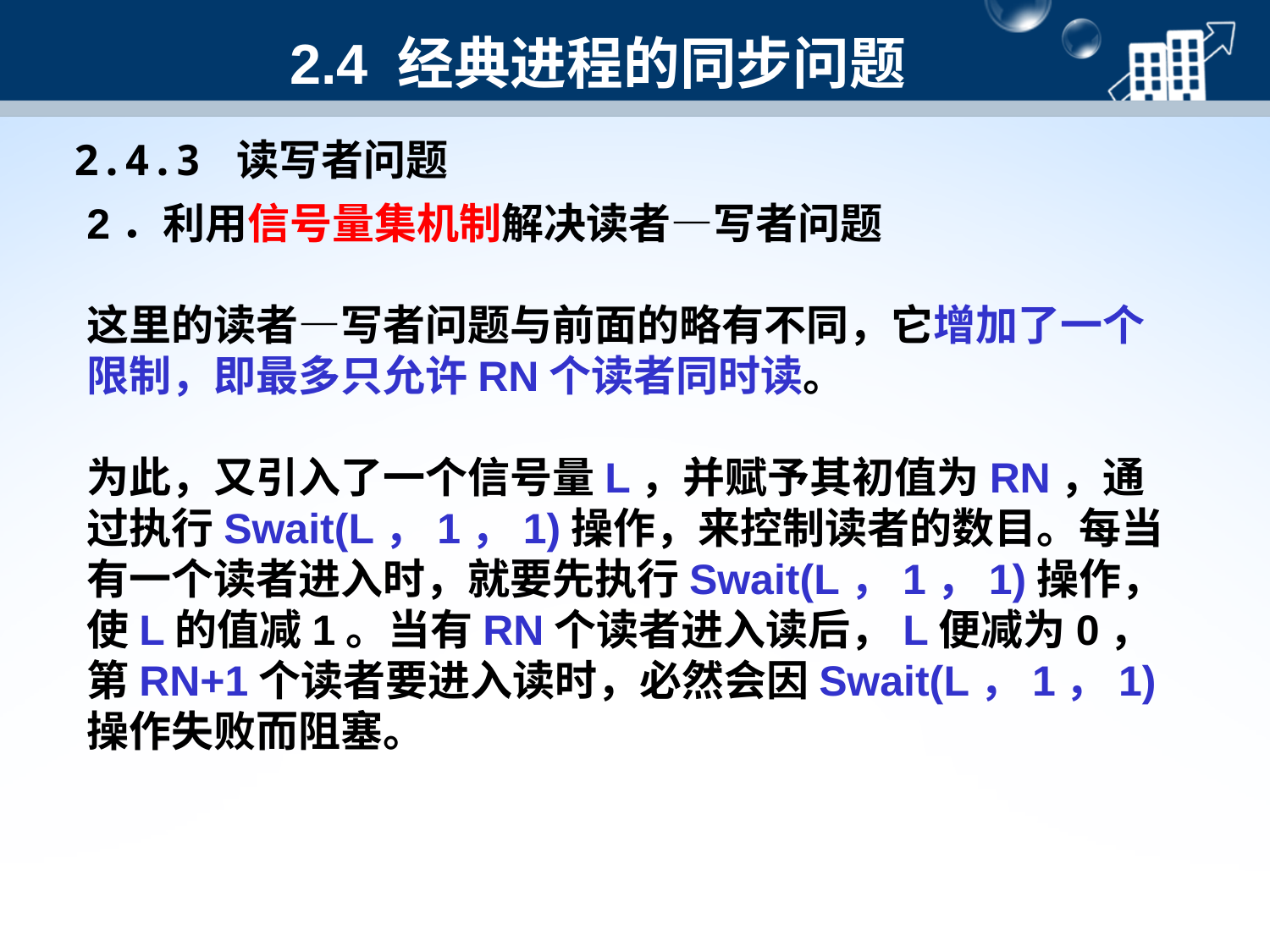

# 2.4 经典进程的同步问题
2.4.3 读写者问题
2．利用信号量集机制解决读者—写者问题

这里的读者—写者问题与前面的略有不同，它增加了一个限制，即最多只允许RN个读者同时读。

为此，又引入了一个信号量L，并赋予其初值为RN，通过执行Swait(L，1，1)操作，来控制读者的数目。每当有一个读者进入时，就要先执行Swait(L，1，1)操作，使L的值减1。当有RN个读者进入读后，L便减为0，第RN+1个读者要进入读时，必然会因Swait(L，1，1)操作失败而阻塞。